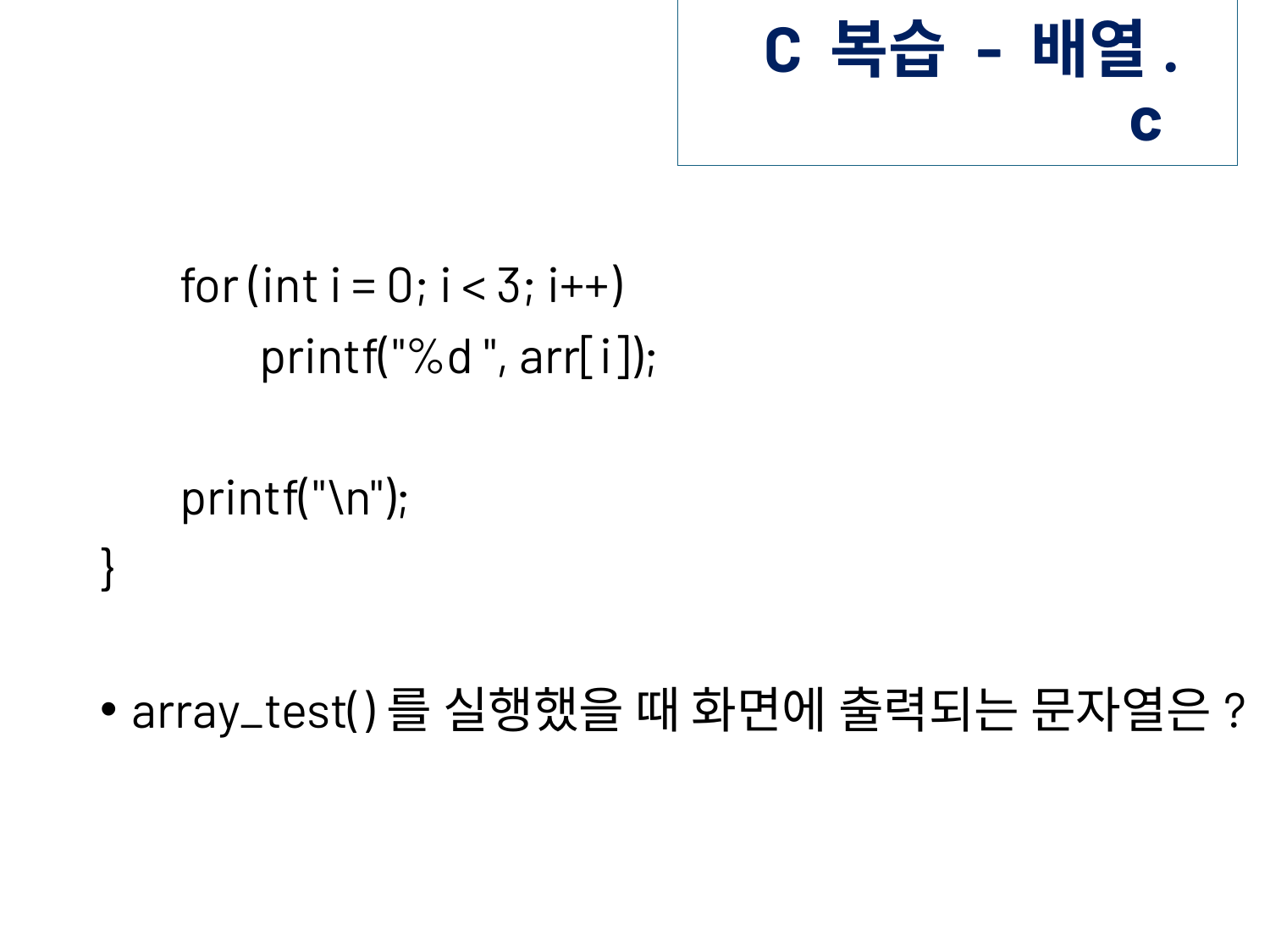

# C 복습 - 배열.c
        for (int i = 0; i < 3; i++)
                printf("%d ", arr[i]);

        printf("\n");
}

array_test()를 실행했을 때 화면에 출력되는 문자열은?